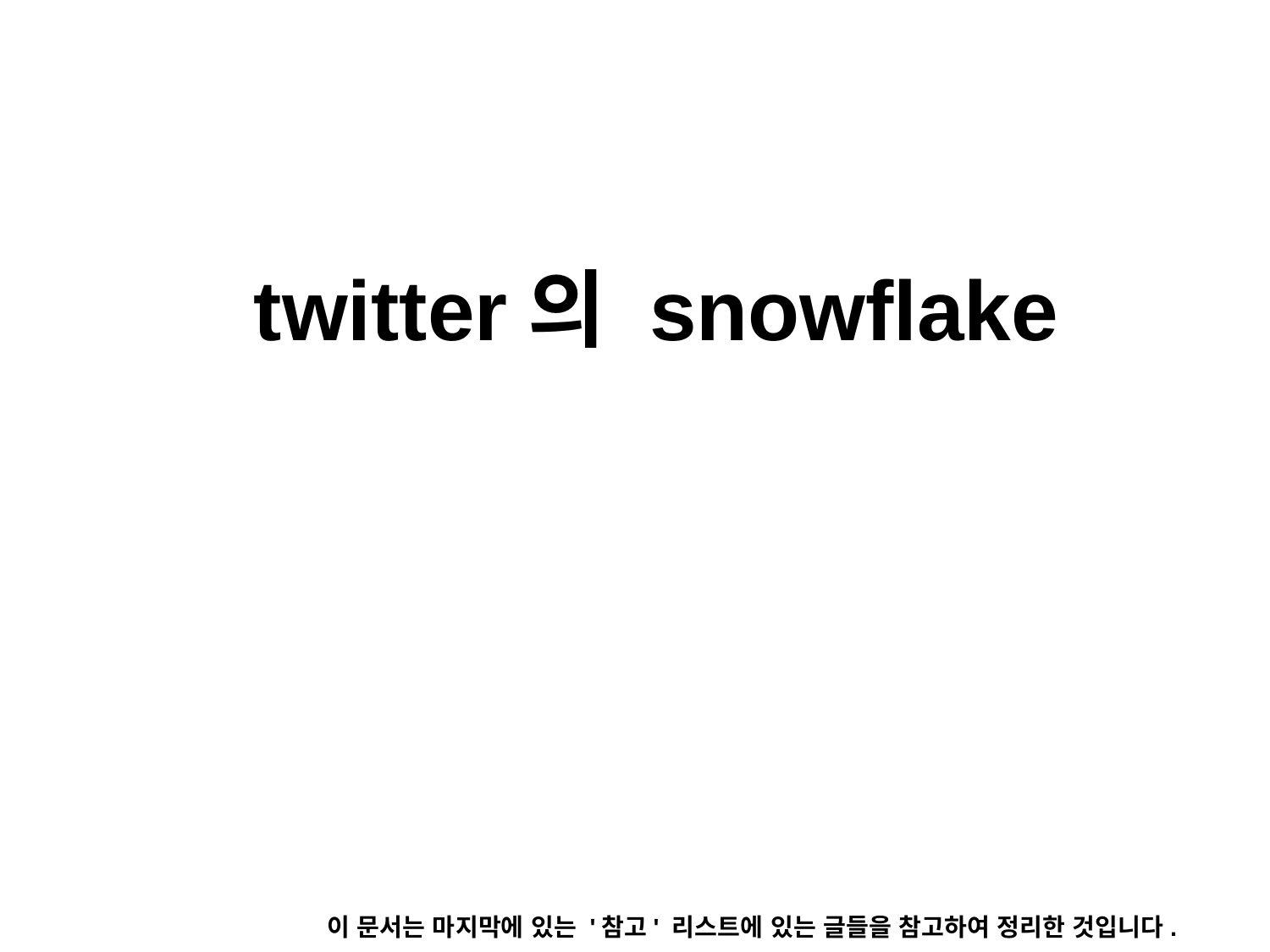

# twitter의 snowflake
이 문서는 마지막에 있는 '참고' 리스트에 있는 글들을 참고하여 정리한 것입니다.